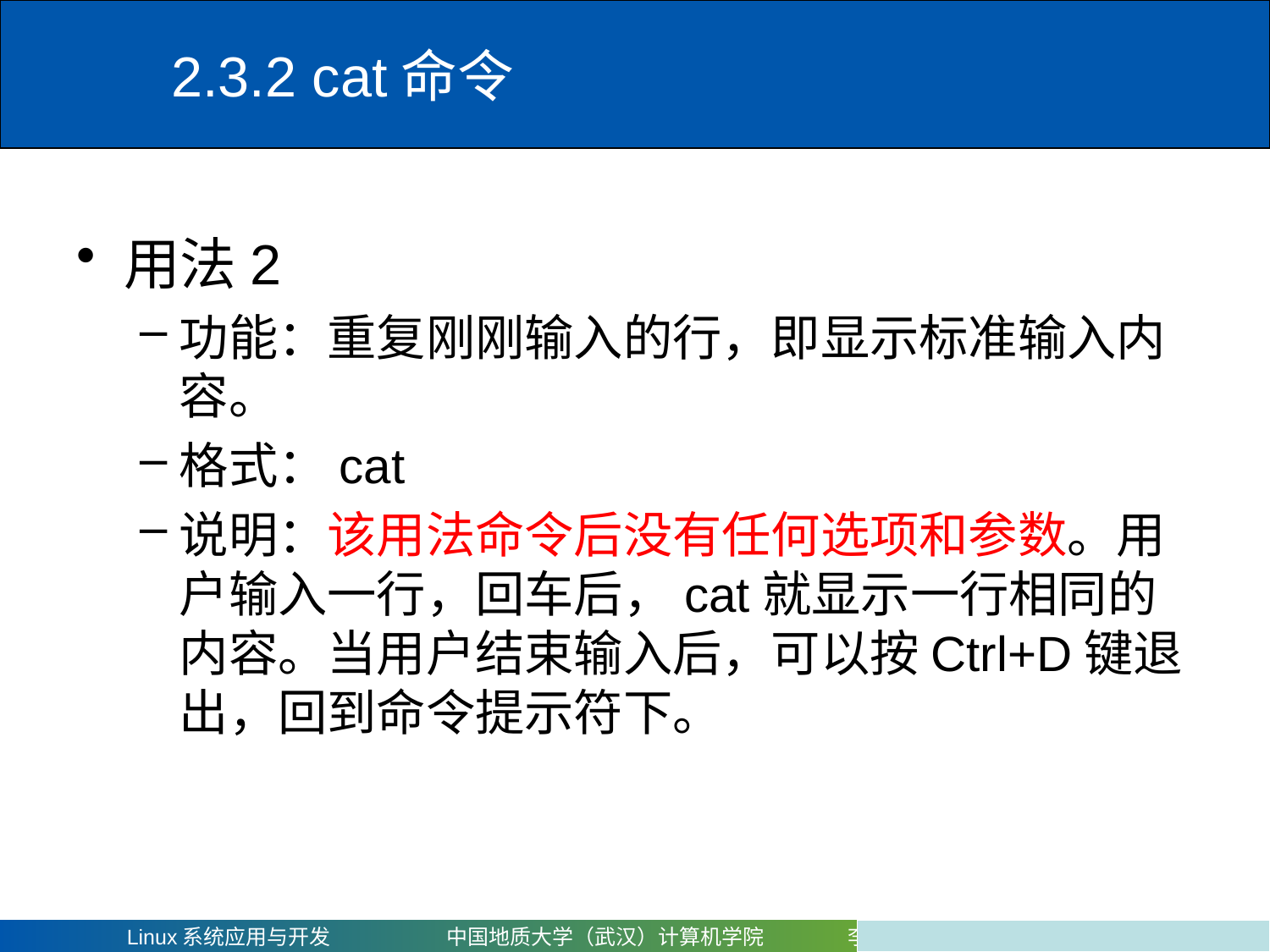

# 2.3.2 cat命令
用法2
功能：重复刚刚输入的行，即显示标准输入内容。
格式：cat
说明：该用法命令后没有任何选项和参数。用户输入一行，回车后，cat就显示一行相同的内容。当用户结束输入后，可以按Ctrl+D键退出，回到命令提示符下。